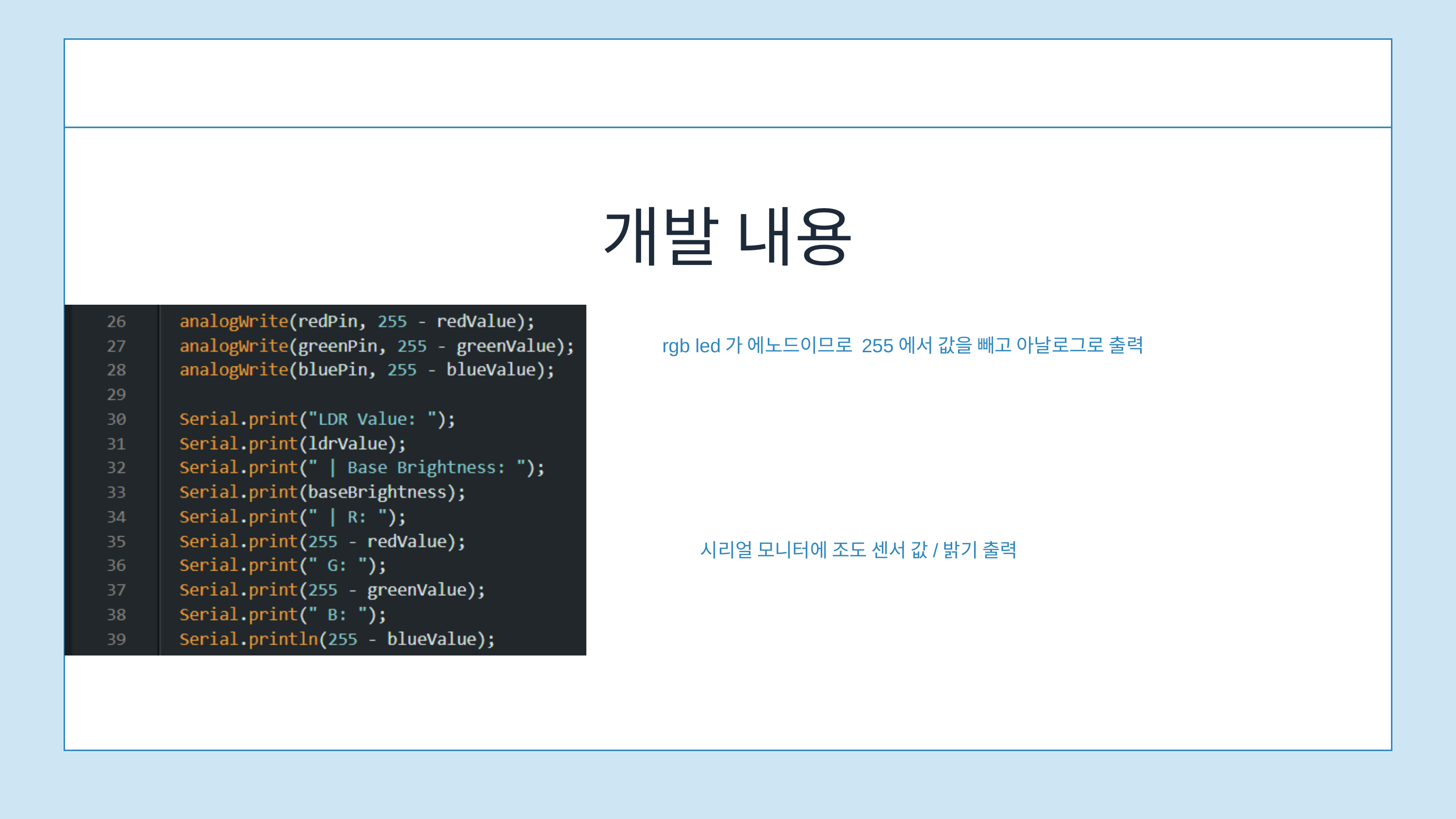

개발 내용

rgb led가 에노드이므로 255에서 값을 빼고 아날로그로 출력
단락 텍스트
시리얼 모니터에 조도 센서 값/밝기 출력